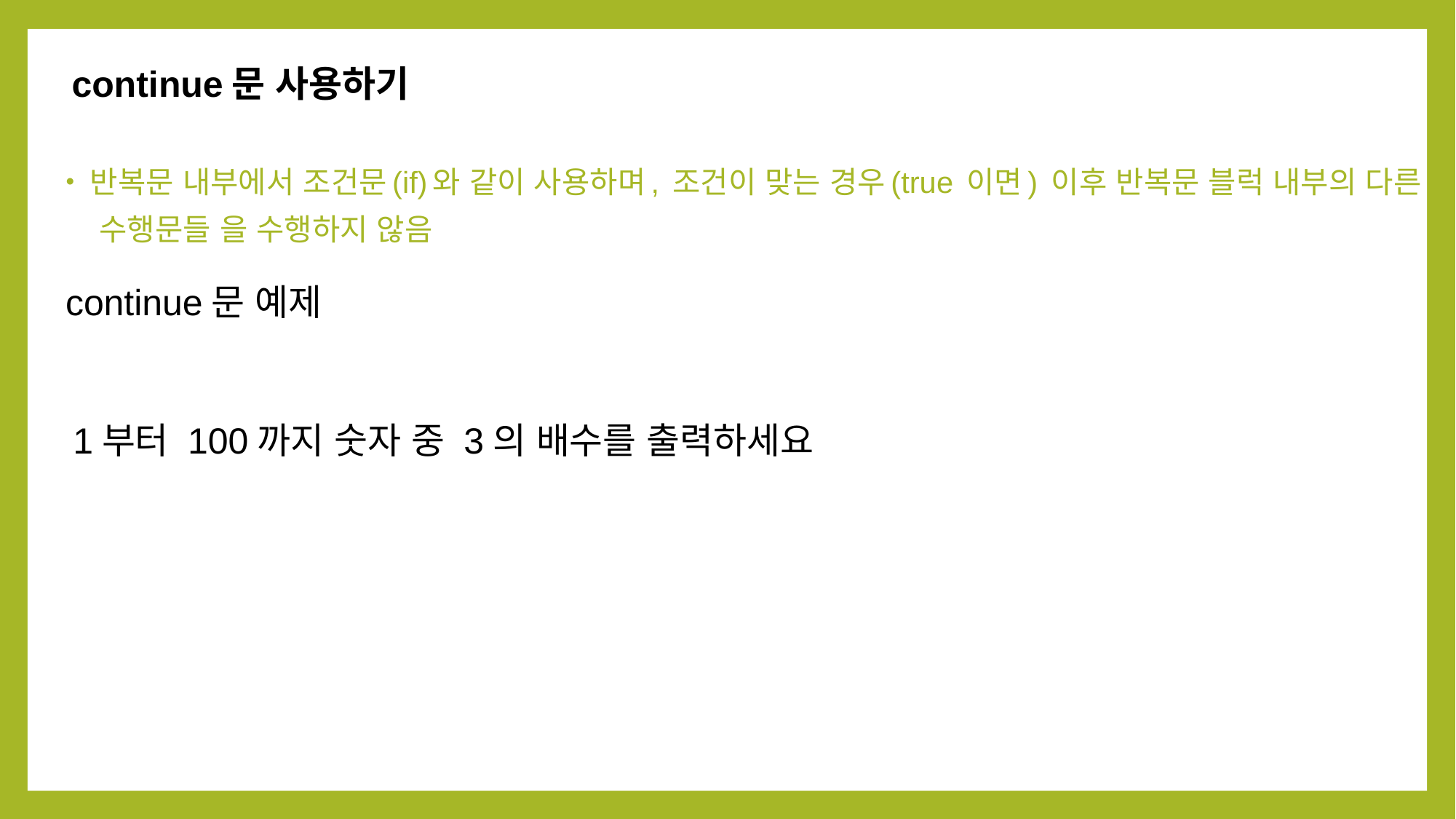

continue문 사용하기

반복문 내부에서 조건문(if)와 같이 사용하며, 조건이 맞는 경우(true 이면) 이후 반복문 블럭 내부의 다른
    수행문들 을 수행하지 않음
continue문 예제
1부터 100까지 숫자 중 3의 배수를 출력하세요